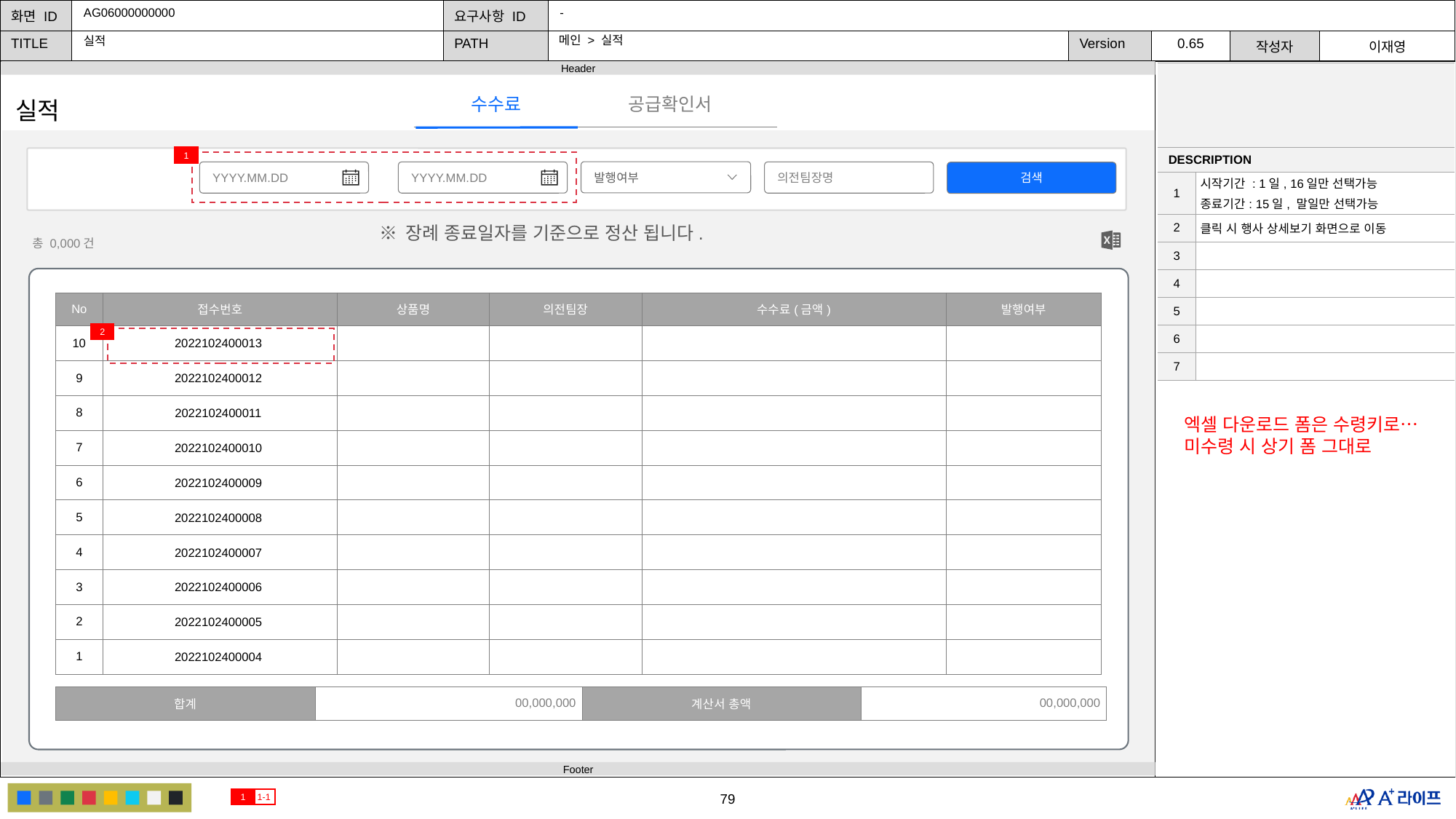

AG06000000000
-
메인 > 실적
실적
|  |  |
| --- | --- |
| DESCRIPTION |  |
| 1 | 시작기간 : 1일, 16일만 선택가능 종료기간: 15일, 말일만 선택가능 |
| 2 | 클릭 시 행사 상세보기 화면으로 이동 |
| 3 |  |
| 4 |  |
| 5 |  |
| 6 |  |
| 7 |  |
공급확인서
수수료
실적
1

발행여부

YYYY.MM.DD

YYYY.MM.DD

의전팀장명
검색
※ 장례 종료일자를 기준으로 정산 됩니다.
총 0,000건

| No | 접수번호 | 상품명 | 의전팀장 | 수수료(금액) | 발행여부 |
| --- | --- | --- | --- | --- | --- |
| 10 | 2022102400013 |  |  |  |  |
| 9 | 2022102400012 |  |  |  |  |
| 8 | 2022102400011 |  |  |  |  |
| 7 | 2022102400010 |  |  |  |  |
| 6 | 2022102400009 |  |  |  |  |
| 5 | 2022102400008 |  |  |  |  |
| 4 | 2022102400007 |  |  |  |  |
| 3 | 2022102400006 |  |  |  |  |
| 2 | 2022102400005 |  |  |  |  |
| 1 | 2022102400004 |  |  |  |  |
2

엑셀 다운로드 폼은 수령키로…
미수령 시 상기 폼 그대로
| 합계 | 00,000,000 | 계산서 총액 | 00,000,000 |
| --- | --- | --- | --- |
1
1-1